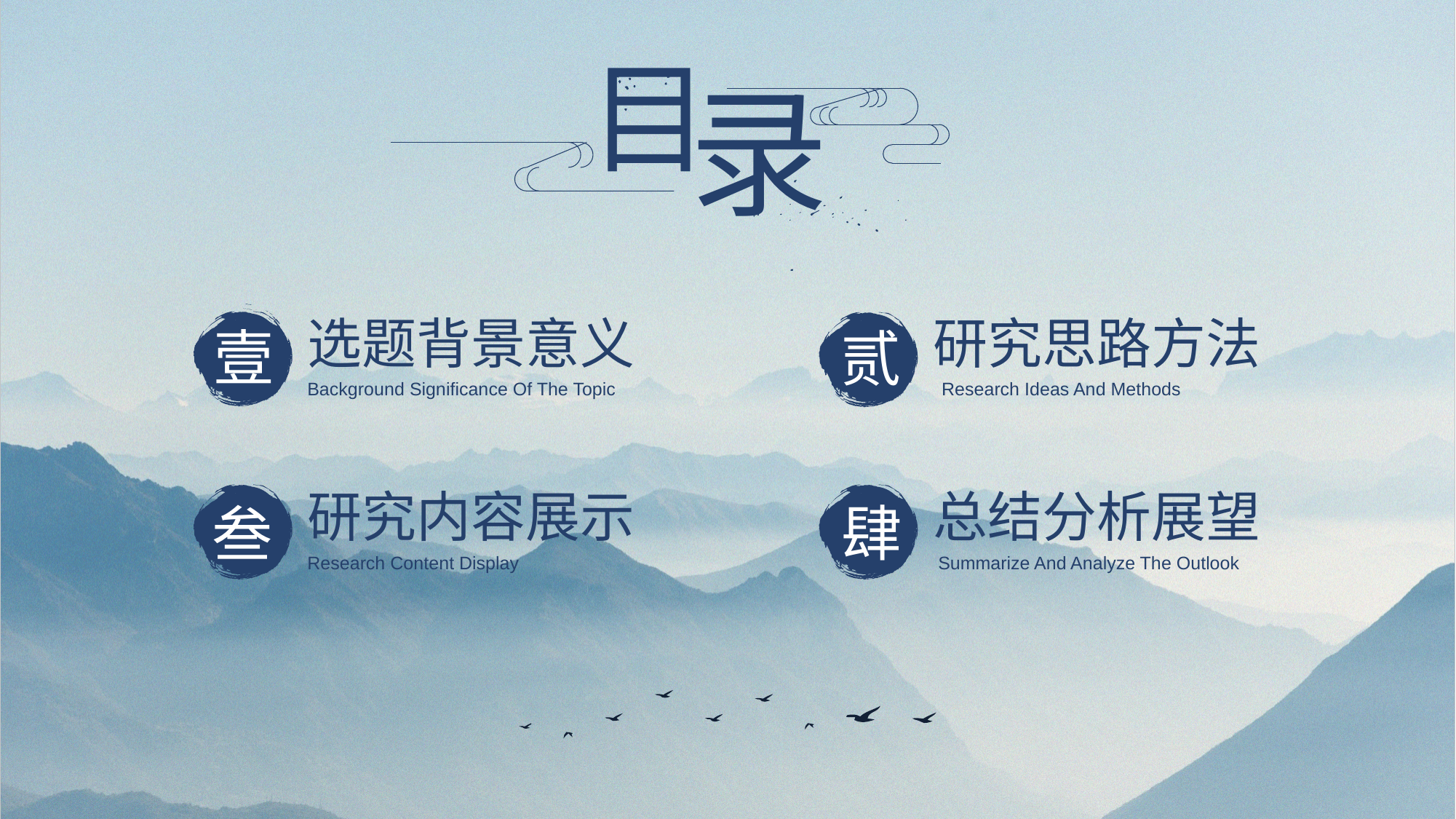

目
录

选题背景意义
研究思路方法

壹
贰
Background Significance Of The Topic
Research Ideas And Methods
研究内容展示
总结分析展望

肆
叁
Research Content Display
Summarize And Analyze The Outlook